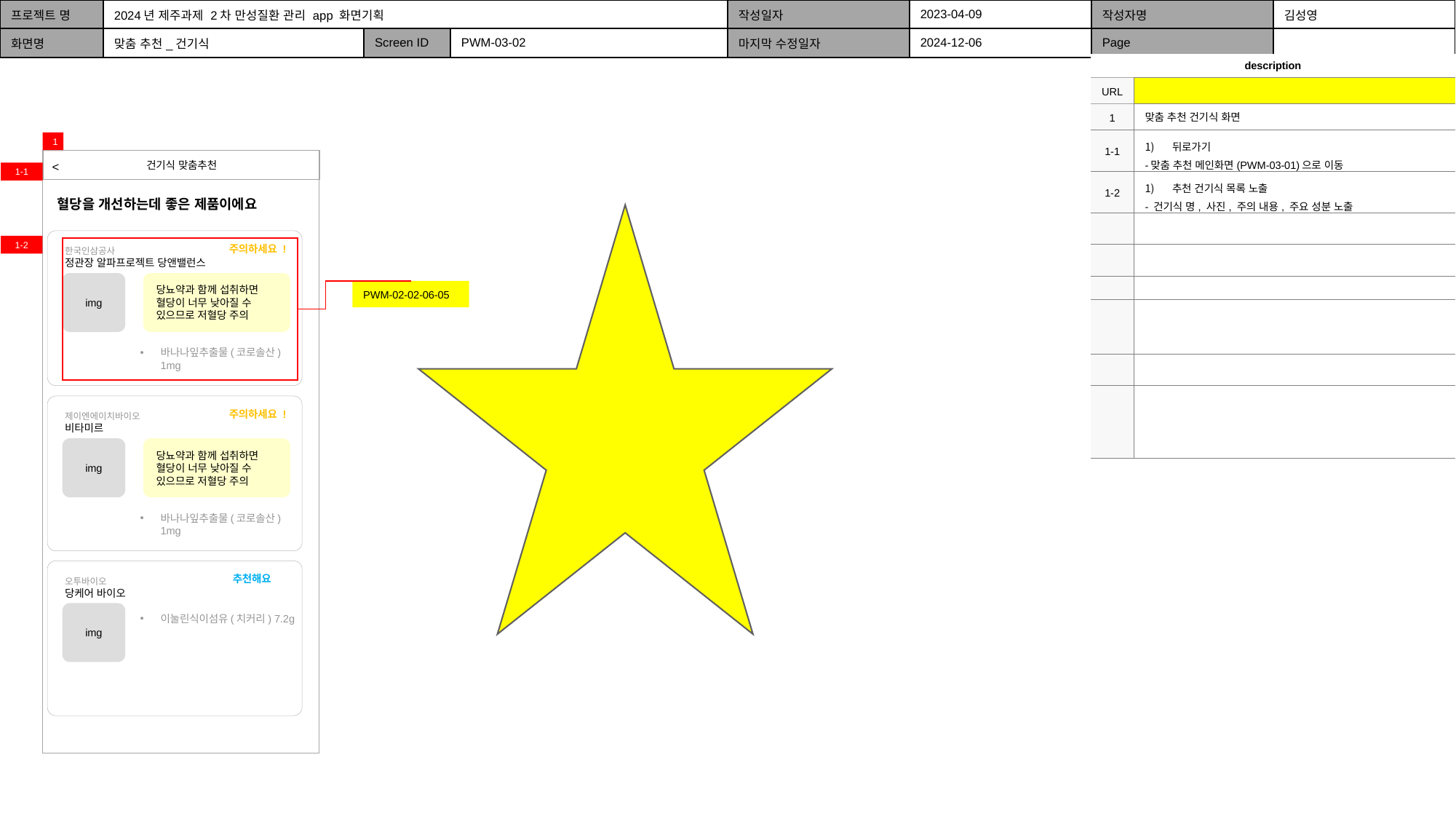

| 프로젝트 명 | 2024년 제주과제 2차 만성질환 관리 app 화면기획 |  |  | 작성일자 | 2023-04-09 | 작성자명 | 김성영 |
| --- | --- | --- | --- | --- | --- | --- | --- |
| 화면명 | 맞춤 추천\_건기식 | Screen ID | PWM-03-02 | 마지막 수정일자 | 2024-12-06 | Page |  |
| description |  |
| --- | --- |
| URL |  |
| 1 | 맞춤 추천 건기식 화면 |
| 1-1 | 뒤로가기 -맞춤 추천 메인화면(PWM-03-01)으로 이동 |
| 1-2 | 추천 건기식 목록 노출 - 건기식 명, 사진, 주의 내용, 주요 성분 노출 |
|  |  |
|  |  |
|  |  |
|  |  |
|  |  |
|  |  |
1

건기식 맞춤추천
<
1-1
혈당을 개선하는데 좋은 제품이에요

1-2
주의하세요 !

한국인삼공사
정관장 알파프로젝트 당앤밸런스
img
당뇨약과 함께 섭취하면 혈당이 너무 낮아질 수 있으므로 저혈당 주의
PWM-02-02-06-05
바나나잎추출물(코로솔산) 1mg

주의하세요 !
제이엔에이치바이오
비타미르
img
당뇨약과 함께 섭취하면 혈당이 너무 낮아질 수 있으므로 저혈당 주의
바나나잎추출물(코로솔산) 1mg

추천해요
오투바이오
당케어 바이오
img
이눌린식이섬유(치커리) 7.2g